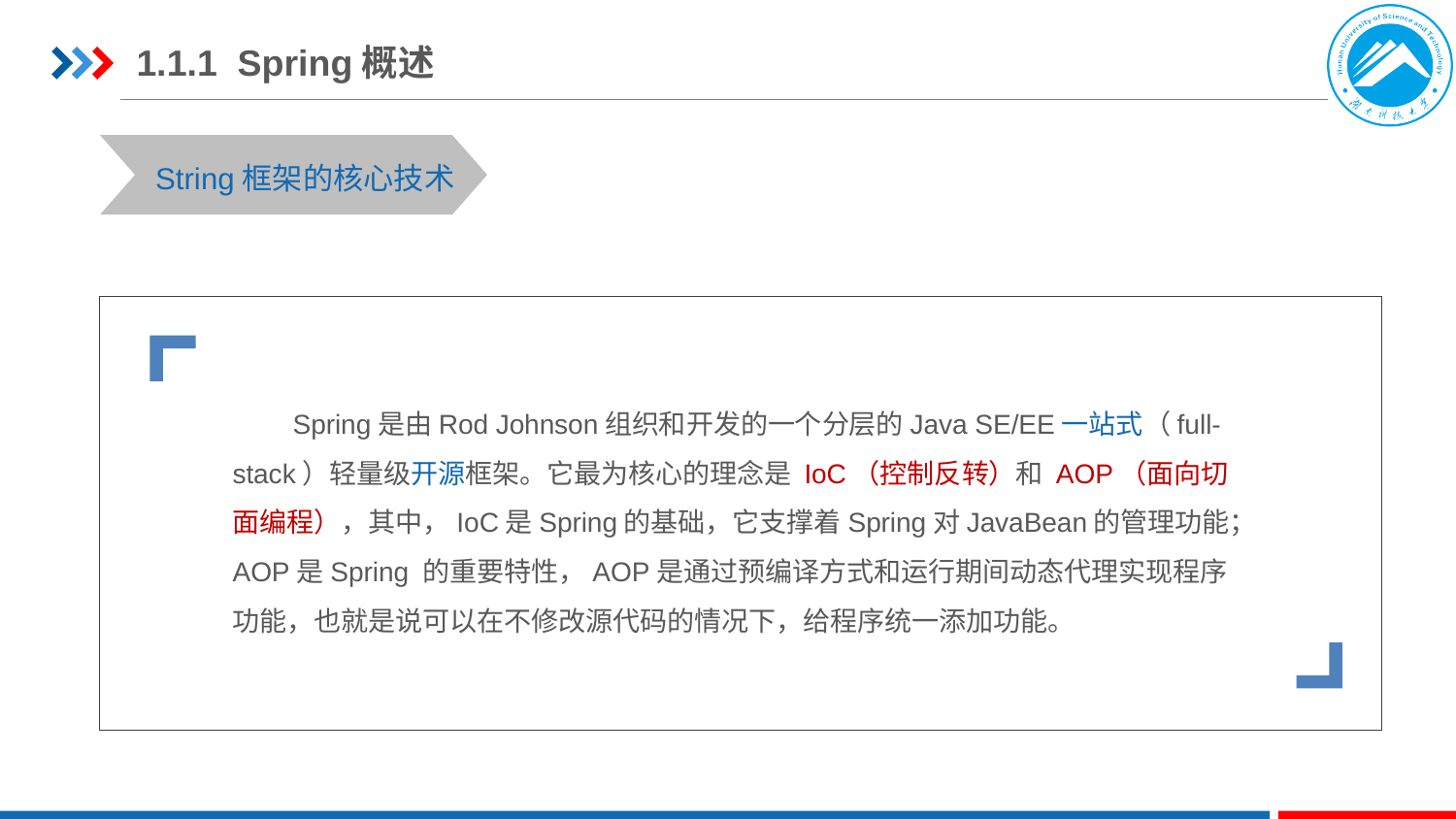

1.1.1  Spring概述

STEP  01
STEP  03
String框架的核心技术

        Spring是由Rod Johnson组织和开发的一个分层的Java SE/EE一站式（full-stack）轻量级开源框架。它最为核心的理念是 IoC（控制反转）和 AOP（面向切面编程），其中，IoC是Spring的基础，它支撑着Spring对JavaBean的管理功能；AOP是Spring 的重要特性，AOP是通过预编译方式和运行期间动态代理实现程序功能，也就是说可以在不修改源代码的情况下，给程序统一添加功能。